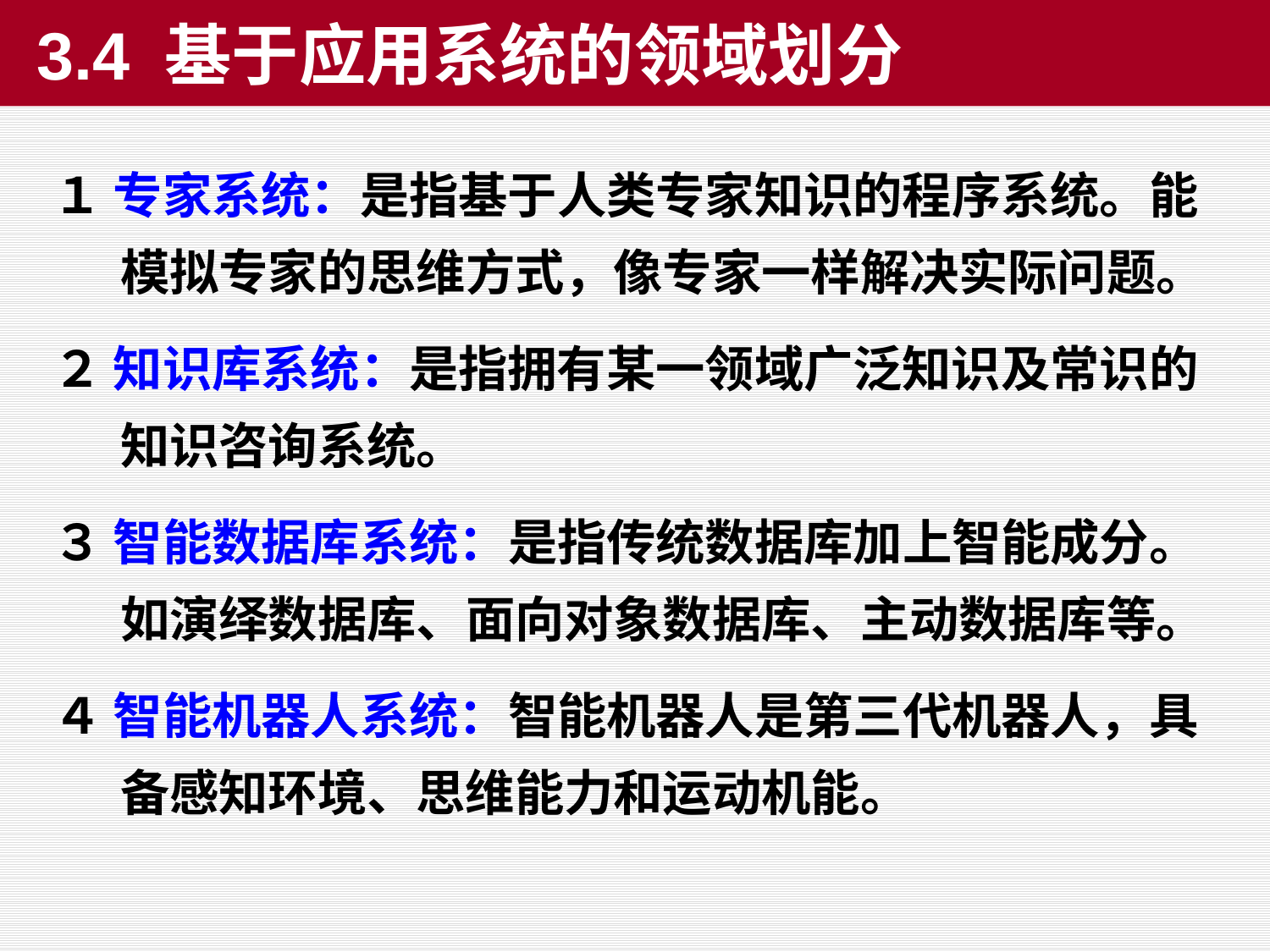

3.4 基于应用系统的领域划分
１ 专家系统：是指基于人类专家知识的程序系统。能模拟专家的思维方式，像专家一样解决实际问题。
２ 知识库系统：是指拥有某一领域广泛知识及常识的知识咨询系统。
３ 智能数据库系统：是指传统数据库加上智能成分。如演绎数据库、面向对象数据库、主动数据库等。
４ 智能机器人系统：智能机器人是第三代机器人，具备感知环境、思维能力和运动机能。